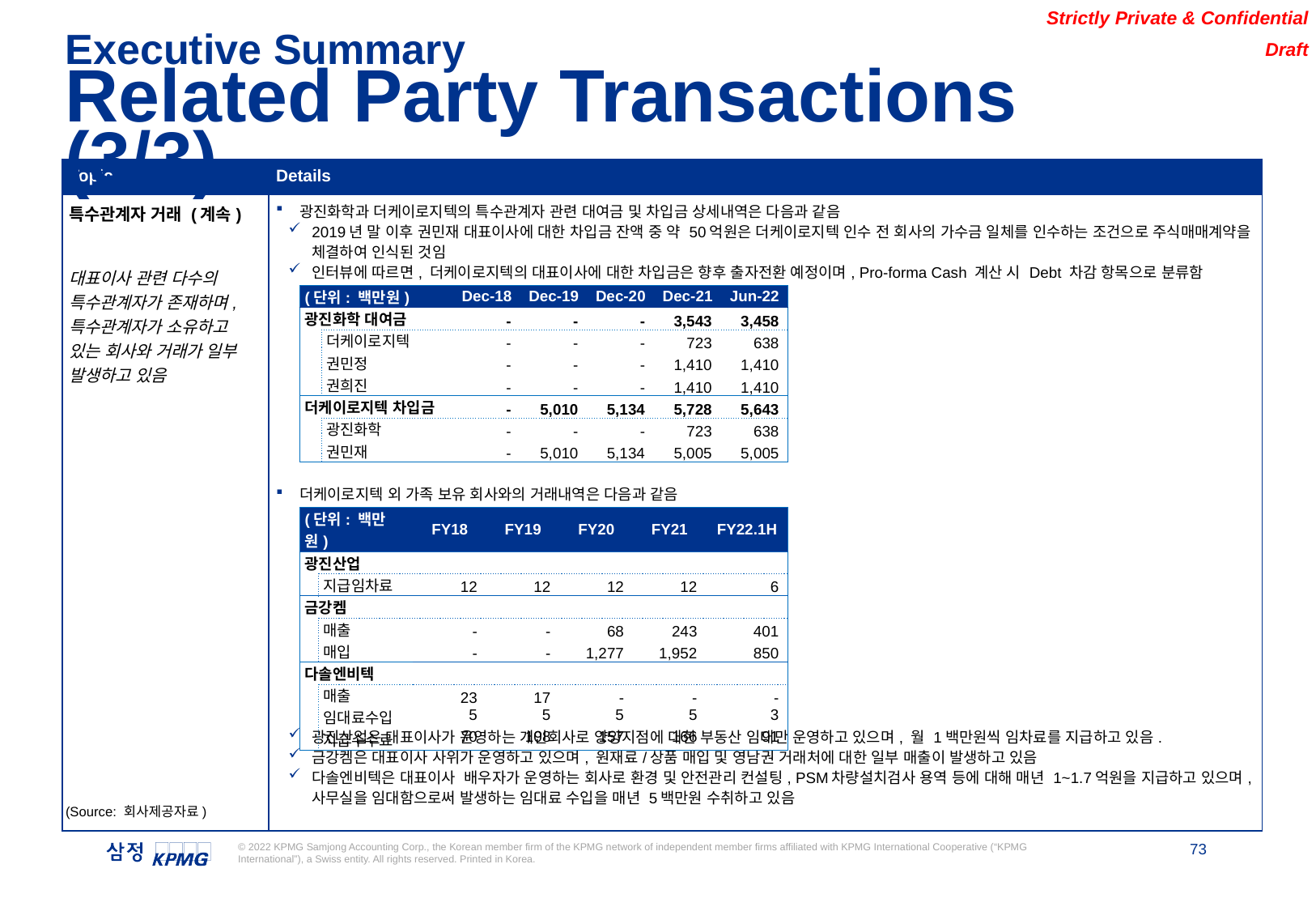

Executive Summary
Related Party Transactions (3/3)
| Topic | Details |
| --- | --- |
| 특수관계자 거래 (계속) 대표이사 관련 다수의 특수관계자가 존재하며, 특수관계자가 소유하고 있는 회사와 거래가 일부 발생하고 있음 | 광진화학과 더케이로지텍의 특수관계자 관련 대여금 및 차입금 상세내역은 다음과 같음 2019년 말 이후 권민재 대표이사에 대한 차입금 잔액 중 약 50억원은 더케이로지텍 인수 전 회사의 가수금 일체를 인수하는 조건으로 주식매매계약을 체결하여 인식된 것임 인터뷰에 따르면, 더케이로지텍의 대표이사에 대한 차입금은 향후 출자전환 예정이며, Pro-forma Cash 계산 시 Debt 차감 항목으로 분류함 더케이로지텍 외 가족 보유 회사와의 거래내역은 다음과 같음 광진산업은 대표이사가 운영하는 개인회사로 양양지점에 대한 부동산 임대만 운영하고 있으며, 월 1백만원씩 임차료를 지급하고 있음. 금강켐은 대표이사 사위가 운영하고 있으며, 원재료/상품 매입 및 영남권 거래처에 대한 일부 매출이 발생하고 있음 다솔엔비텍은 대표이사 배우자가 운영하는 회사로 환경 및 안전관리 컨설팅, PSM차량설치검사 용역 등에 대해 매년 1~1.7억원을 지급하고 있으며, 사무실을 임대함으로써 발생하는 임대료 수입을 매년 5백만원 수취하고 있음 |
| (단위: 백만원) |  | Dec-18 | Dec-19 | Dec-20 | Dec-21 | Jun-22 |
| --- | --- | --- | --- | --- | --- | --- |
| 광진화학 대여금 |  | - | - | - | 3,543 | 3,458 |
|  | 더케이로지텍 | - | - | - | 723 | 638 |
|  | 권민정 | - | - | - | 1,410 | 1,410 |
|  | 권희진 | - | - | - | 1,410 | 1,410 |
| 더케이로지텍 차입금 |  | - | 5,010 | 5,134 | 5,728 | 5,643 |
|  | 광진화학 | - | - | - | 723 | 638 |
|  | 권민재 | - | 5,010 | 5,134 | 5,005 | 5,005 |
| (단위: 백만원) |  | FY18 | FY19 | FY20 | FY21 | FY22.1H |
| --- | --- | --- | --- | --- | --- | --- |
| 광진산업 |  |  |  |  |  |  |
|  | 지급임차료 | 12 | 12 | 12 | 12 | 6 |
| 금강켐 |  |  |  |  |  |  |
|  | 매출 | - | - | 68 | 243 | 401 |
|  | 매입 | - | - | 1,277 | 1,952 | 850 |
| 다솔엔비텍 |  |  |  |  |  |  |
|  | 매출 | 23 | 17 | - | - | - |
|  | 임대료수입 | 5 | 5 | 5 | 5 | 3 |
|  | 지급수수료 | 70 | 108 | 157 | 166 | 91 |
(Source: 회사제공자료)